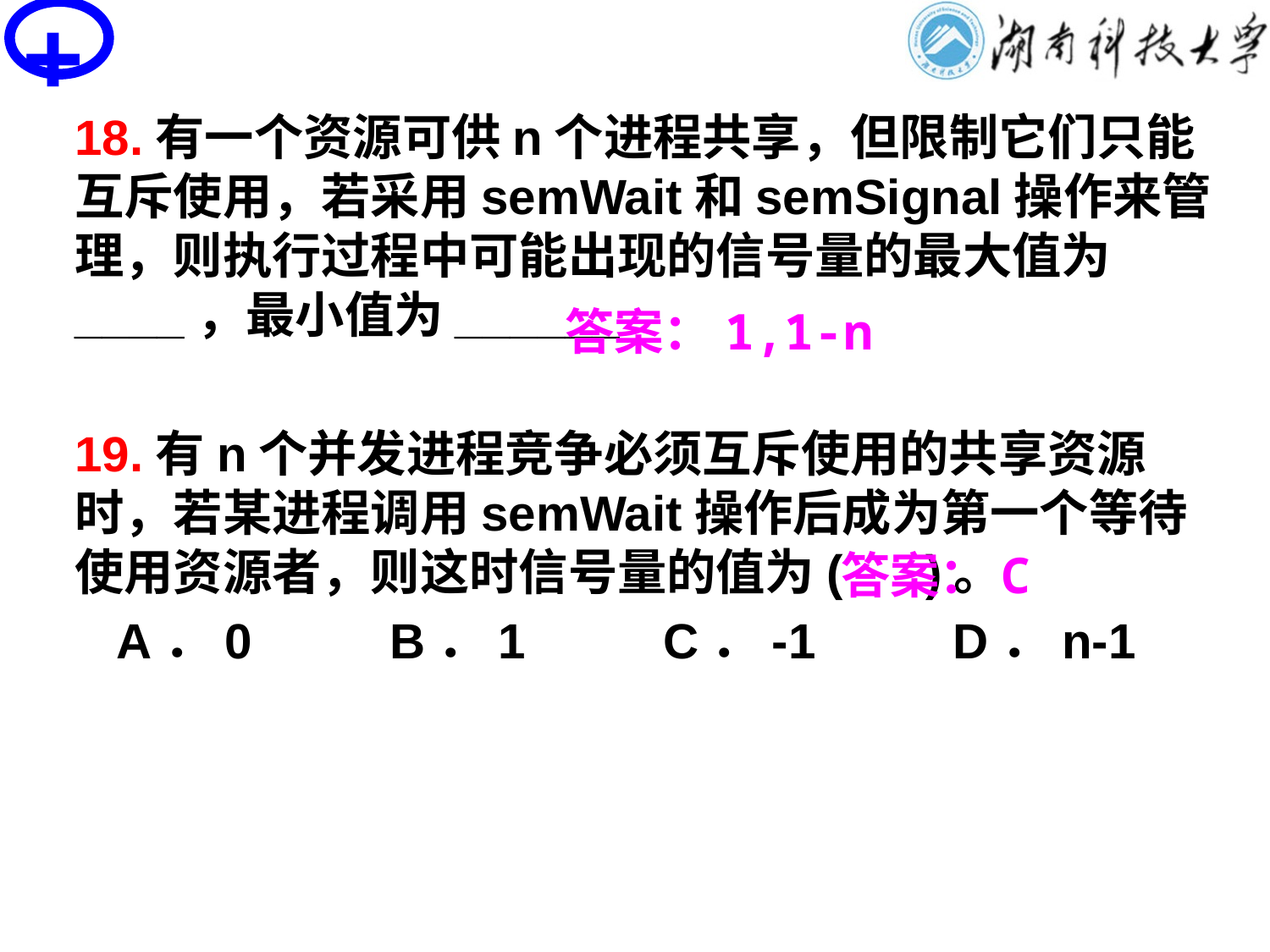

+

# PV操作思考题
18.有一个资源可供n个进程共享，但限制它们只能互斥使用，若采用semWait和semSignal操作来管理，则执行过程中可能出现的信号量的最大值为____，最小值为______

19.有n个并发进程竞争必须互斥使用的共享资源时，若某进程调用semWait操作后成为第一个等待使用资源者，则这时信号量的值为(      )。
   A．0          B．1          C．-1          D．n-1
答案：1,1-n
答案：C